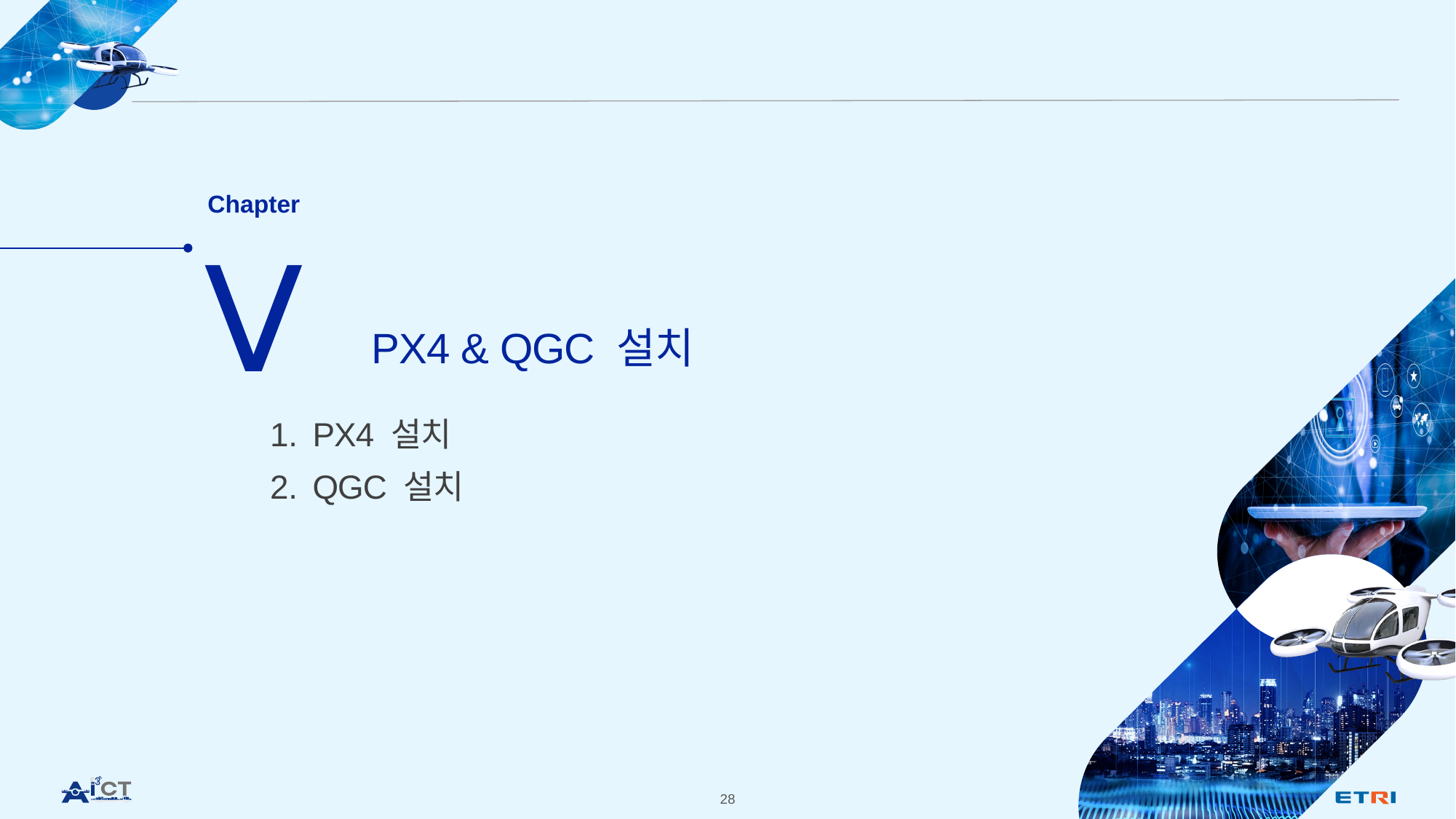

Chapter
Ⅴ
PX4 & QGC 설치
PX4 설치
QGC 설치